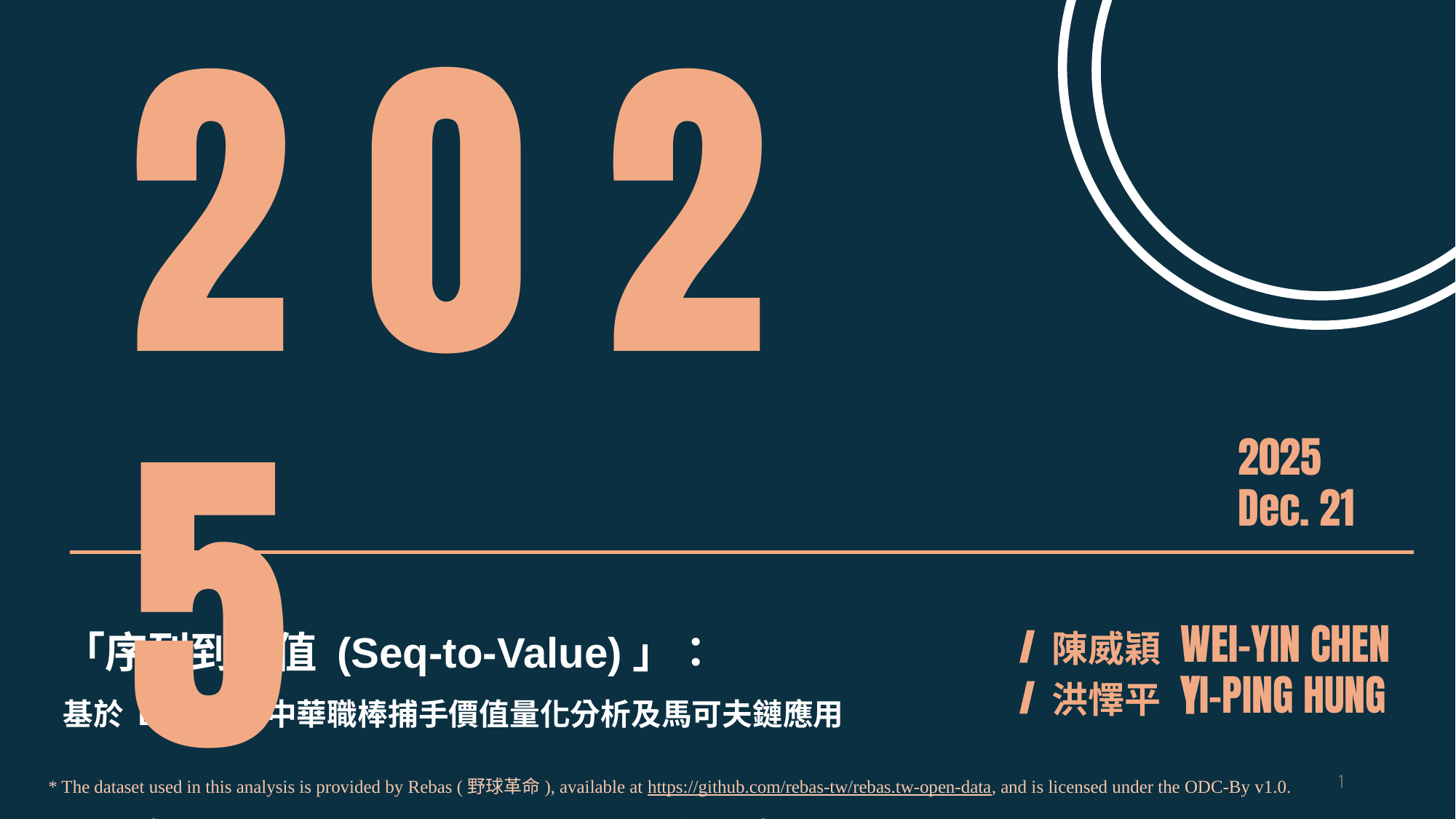

2 0 2 5
台灣棒球數據分析競賽

2025 Dec. 21
「序列到價值 (Seq-to-Value)」：
基於 LSTM 的中華職棒捕手價值量化分析及馬可夫鏈應用
/ 陳威穎 WEI-YIN CHEN
/ 洪懌平 YI-PING HUNG
1
* The dataset used in this analysis is provided by Rebas (野球革命), available at https://github.com/rebas-tw/rebas.tw-open-data, and is licensed under the ODC-By v1.0.